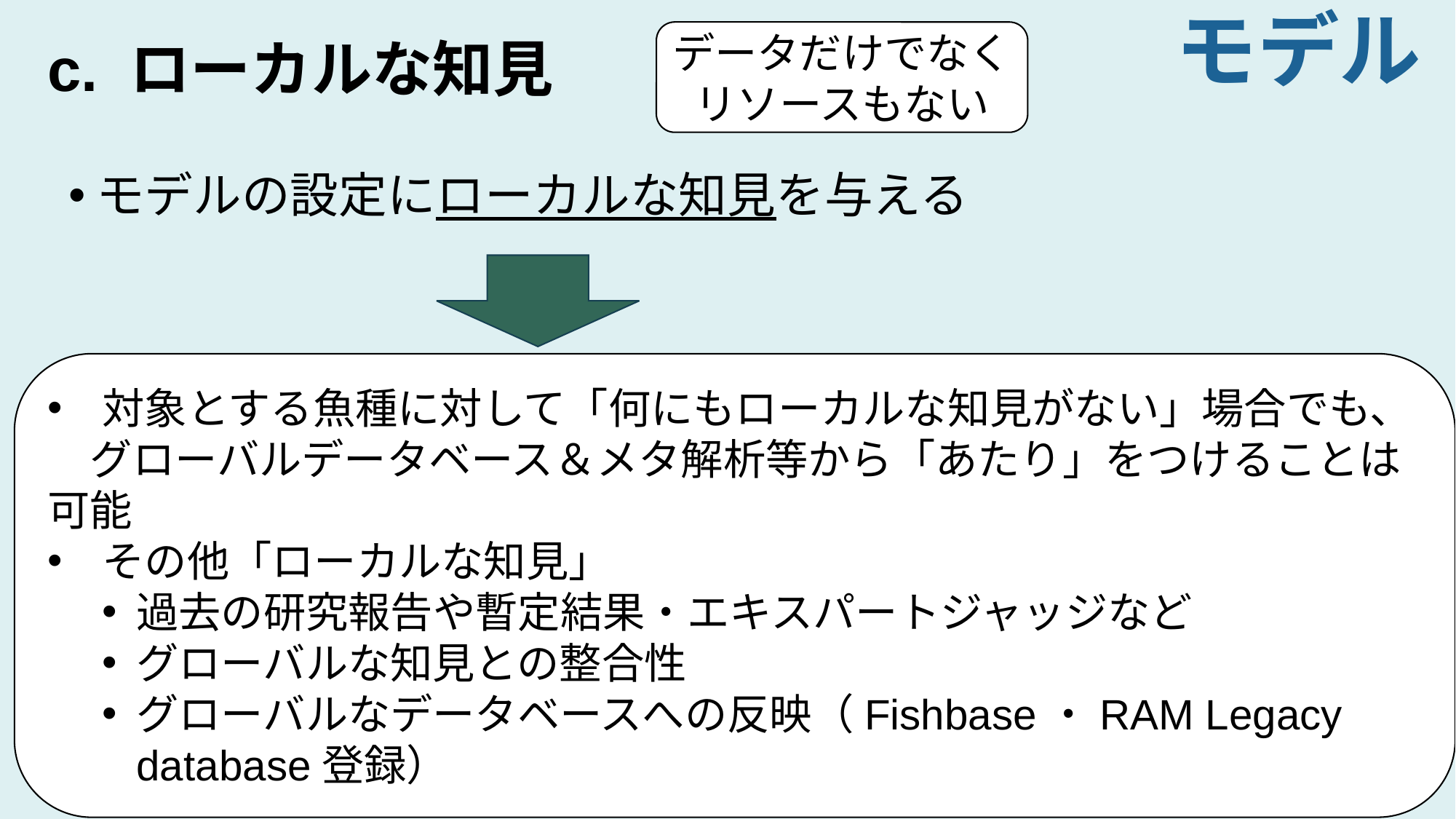

モデル
# c. ローカルな知見
データだけでなくリソースもない
モデルの設定にローカルな知見を与える

対象とする魚種に対して「何にもローカルな知見がない」場合でも、
　グローバルデータベース＆メタ解析等から「あたり」をつけることは可能
その他「ローカルな知見」
過去の研究報告や暫定結果・エキスパートジャッジなど
グローバルな知見との整合性
グローバルなデータベースへの反映（Fishbase・RAM Legacy database登録）
36
6_対処法